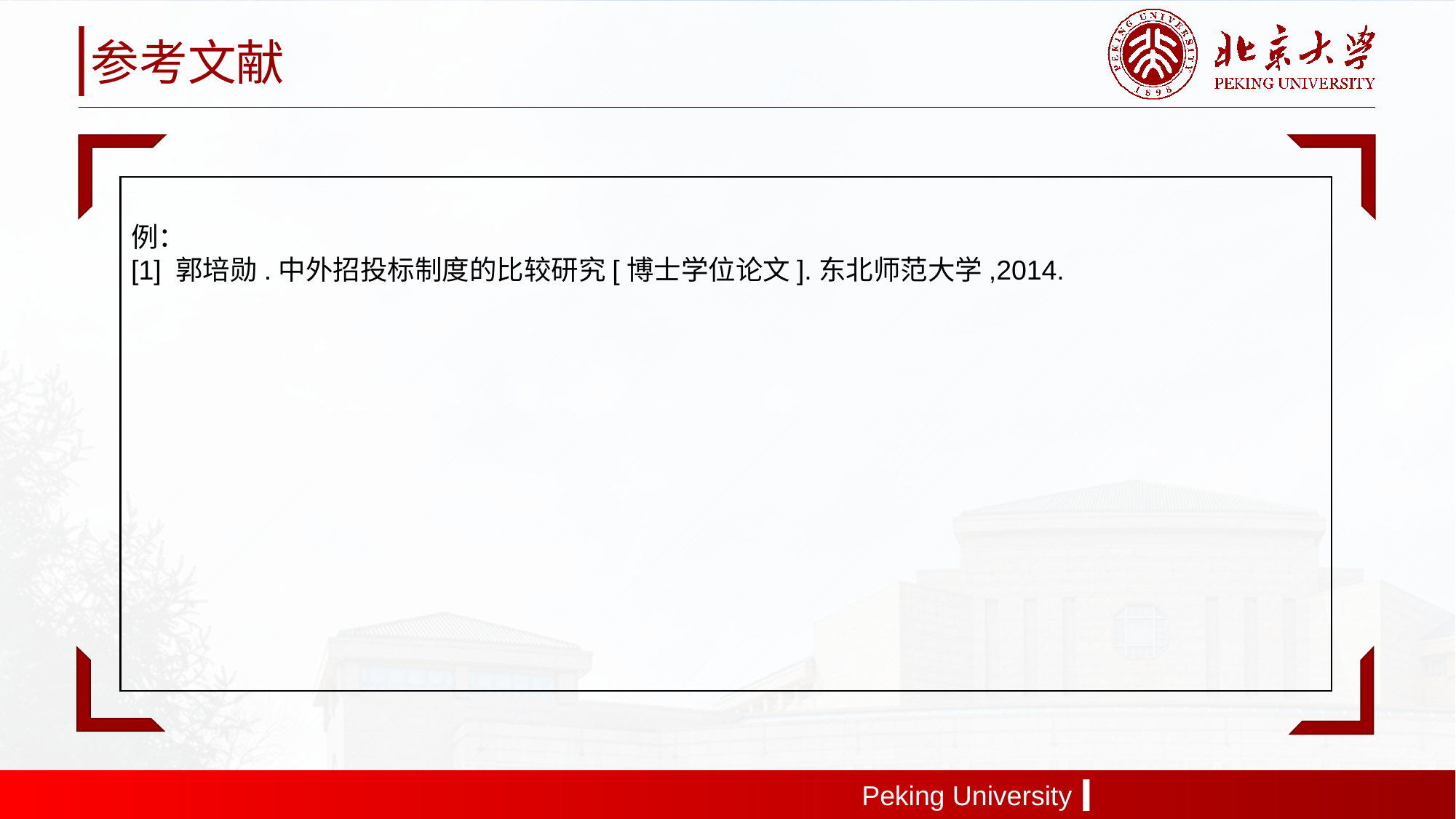

参考文献

例：
[1] 郭培勋.中外招投标制度的比较研究[博士学位论文].东北师范大学,2014.